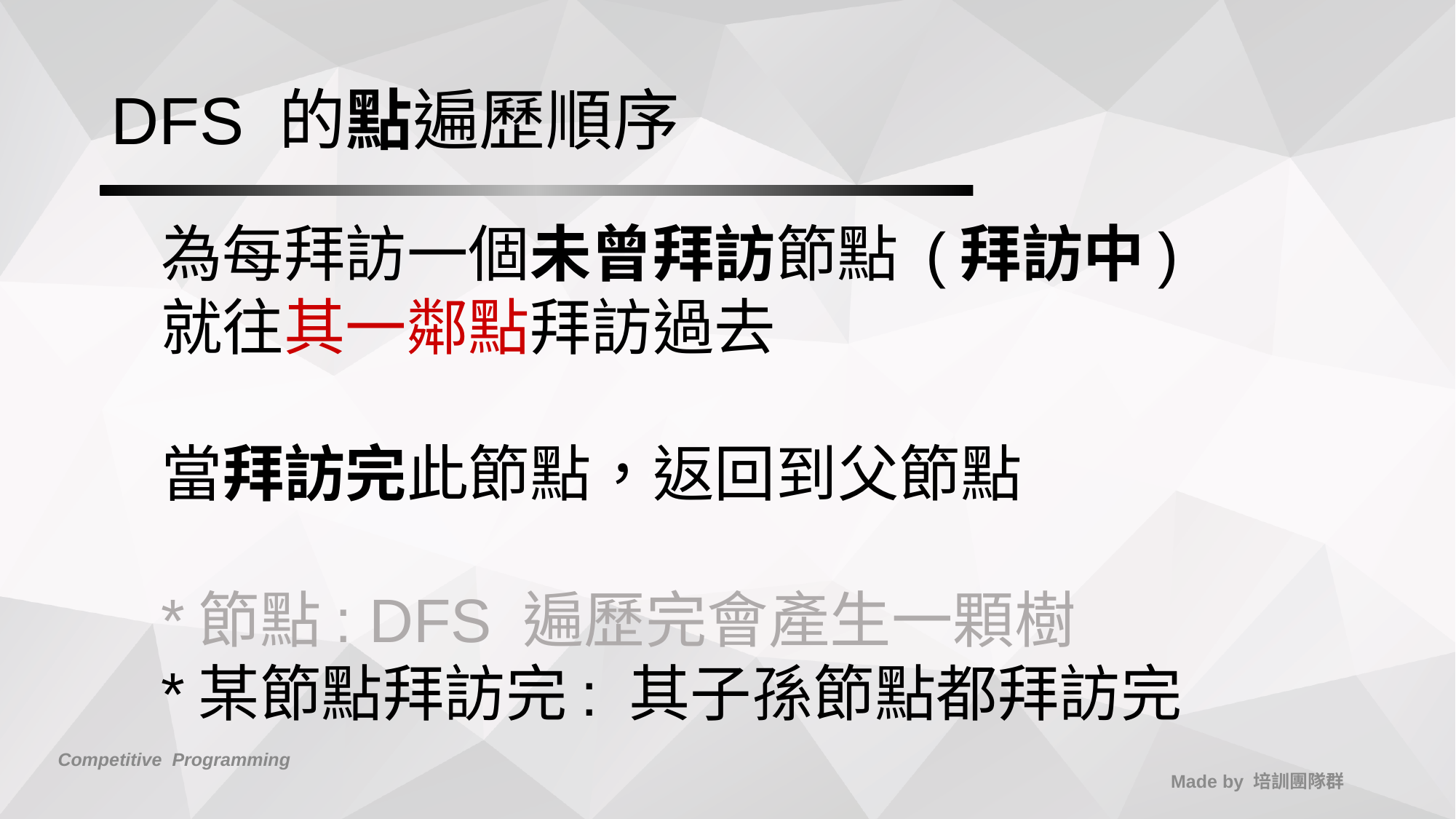

# DFS 的點遍歷順序
為每拜訪一個未曾拜訪節點 (拜訪中)
就往其一鄰點拜訪過去

當拜訪完此節點，返回到父節點

*節點: DFS 遍歷完會產生一顆樹
*某節點拜訪完: 其子孫節點都拜訪完